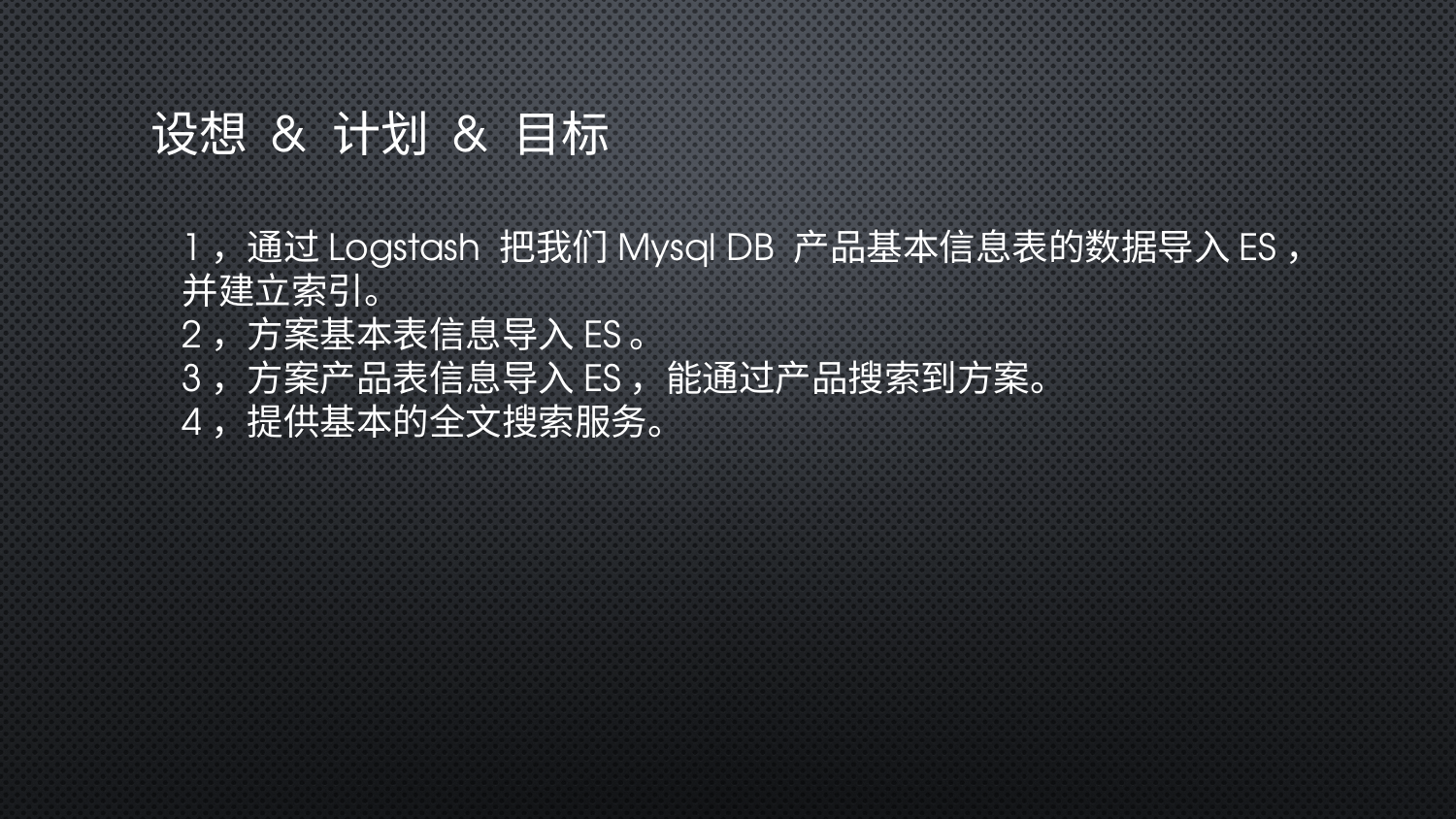

# 设想 & 计划 & 目标
1，通过Logstash 把我们Mysql DB 产品基本信息表的数据导入ES，并建立索引。
2，方案基本表信息导入ES。
3，方案产品表信息导入ES，能通过产品搜索到方案。
4，提供基本的全文搜索服务。